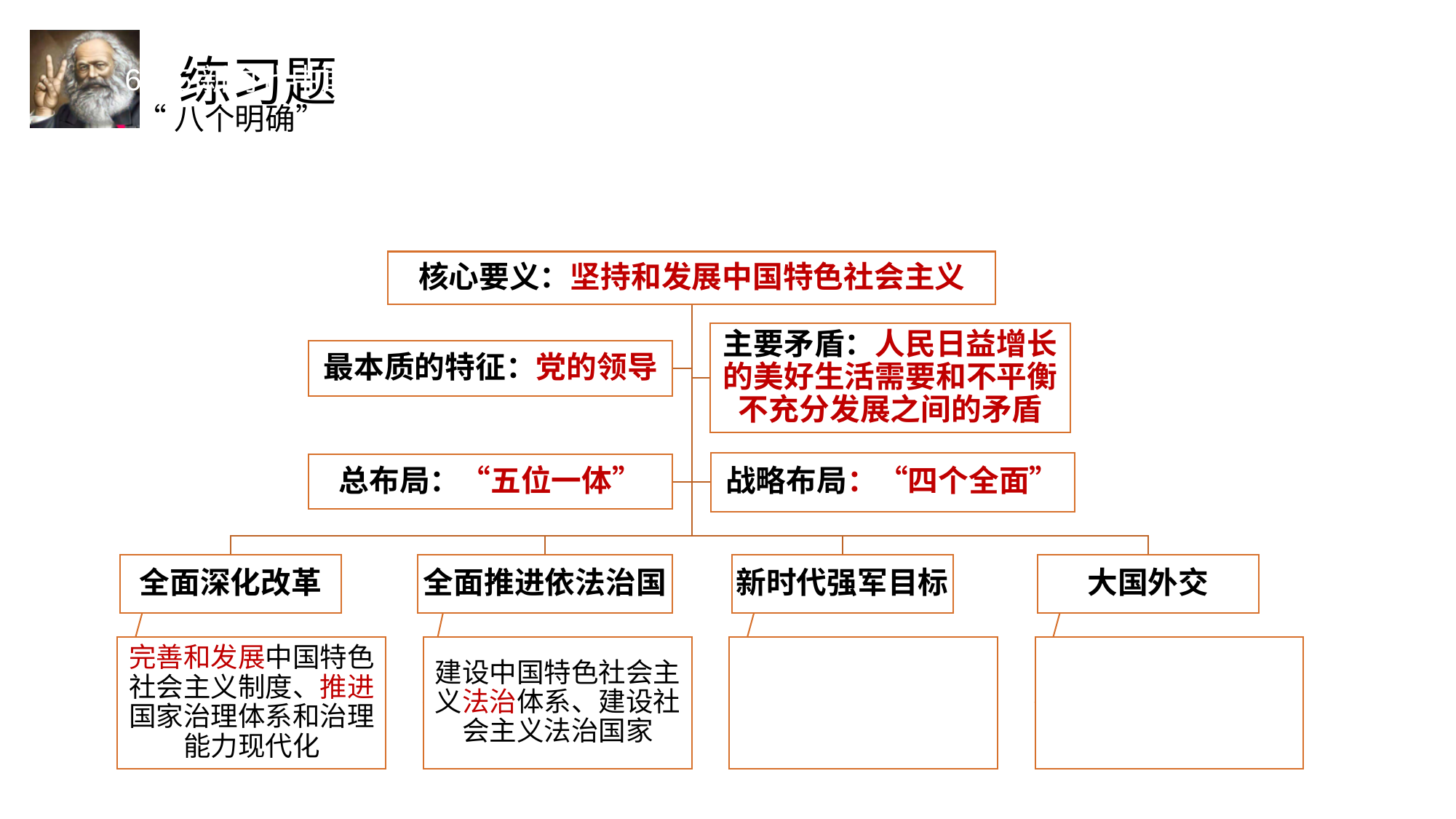

6.1.5新时代中国特色社会主义
“八个明确”
核心要义：坚持和发展中国特色社会主义
全面深化改革
完善和发展中国特色社会主义制度、推进国家治理体系和治理能力现代化
全面推进依法治国
建设中国特色社会主义法治体系、建设社会主义法治国家
新时代强军目标

大国外交

最本质的特征：党的领导
主要矛盾：人民日益增长的美好生活需要和不平衡不充分发展之间的矛盾
总布局：“五位一体”
战略布局：“四个全面”